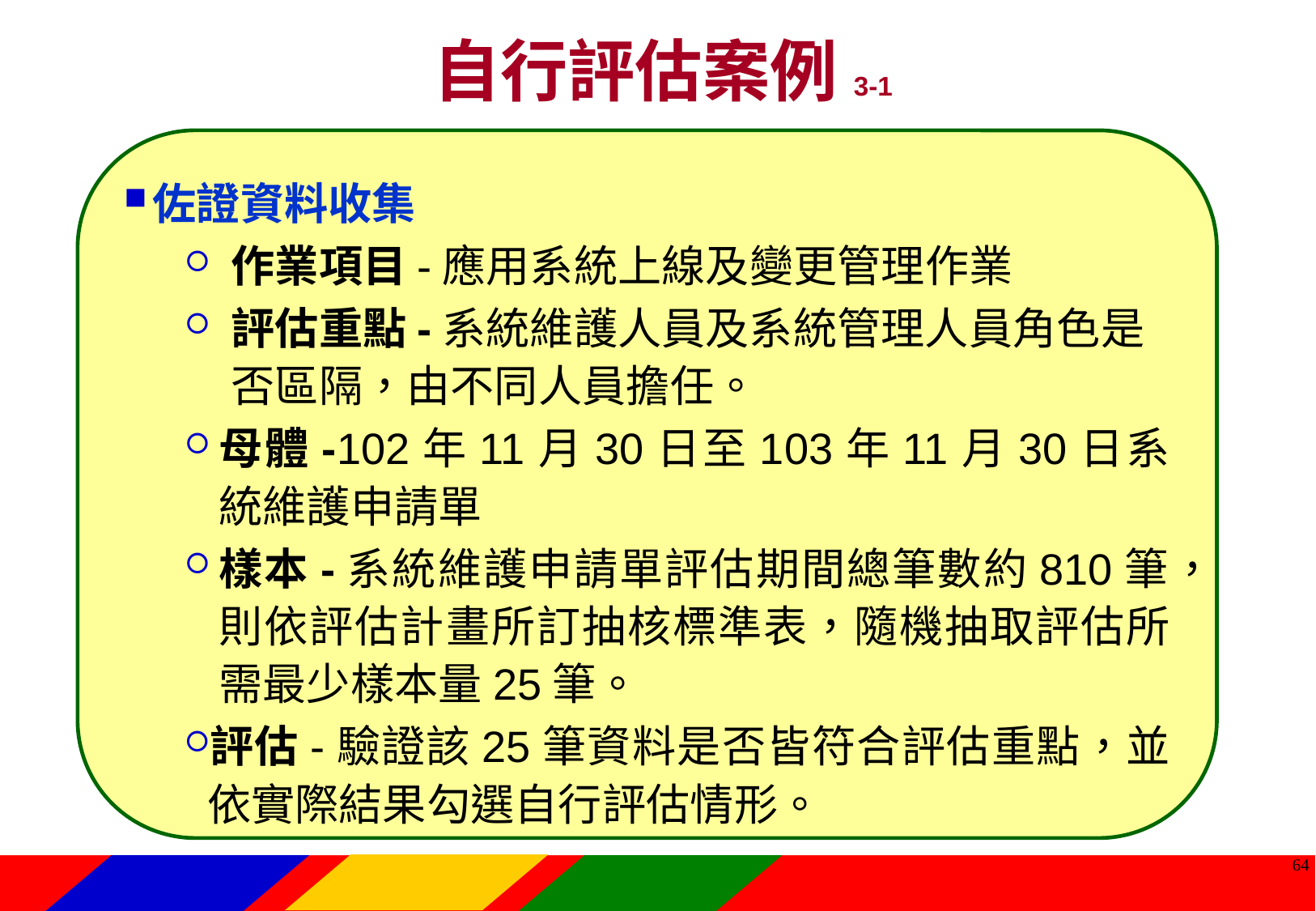

自行評估案例3-1

佐證資料收集
作業項目-應用系統上線及變更管理作業
評估重點-系統維護人員及系統管理人員角色是否區隔，由不同人員擔任。
母體-102年11月30日至103年11月30日系統維護申請單
樣本-系統維護申請單評估期間總筆數約810筆，則依評估計畫所訂抽核標準表，隨機抽取評估所需最少樣本量25筆。
評估-驗證該25筆資料是否皆符合評估重點，並依實際結果勾選自行評估情形。

64